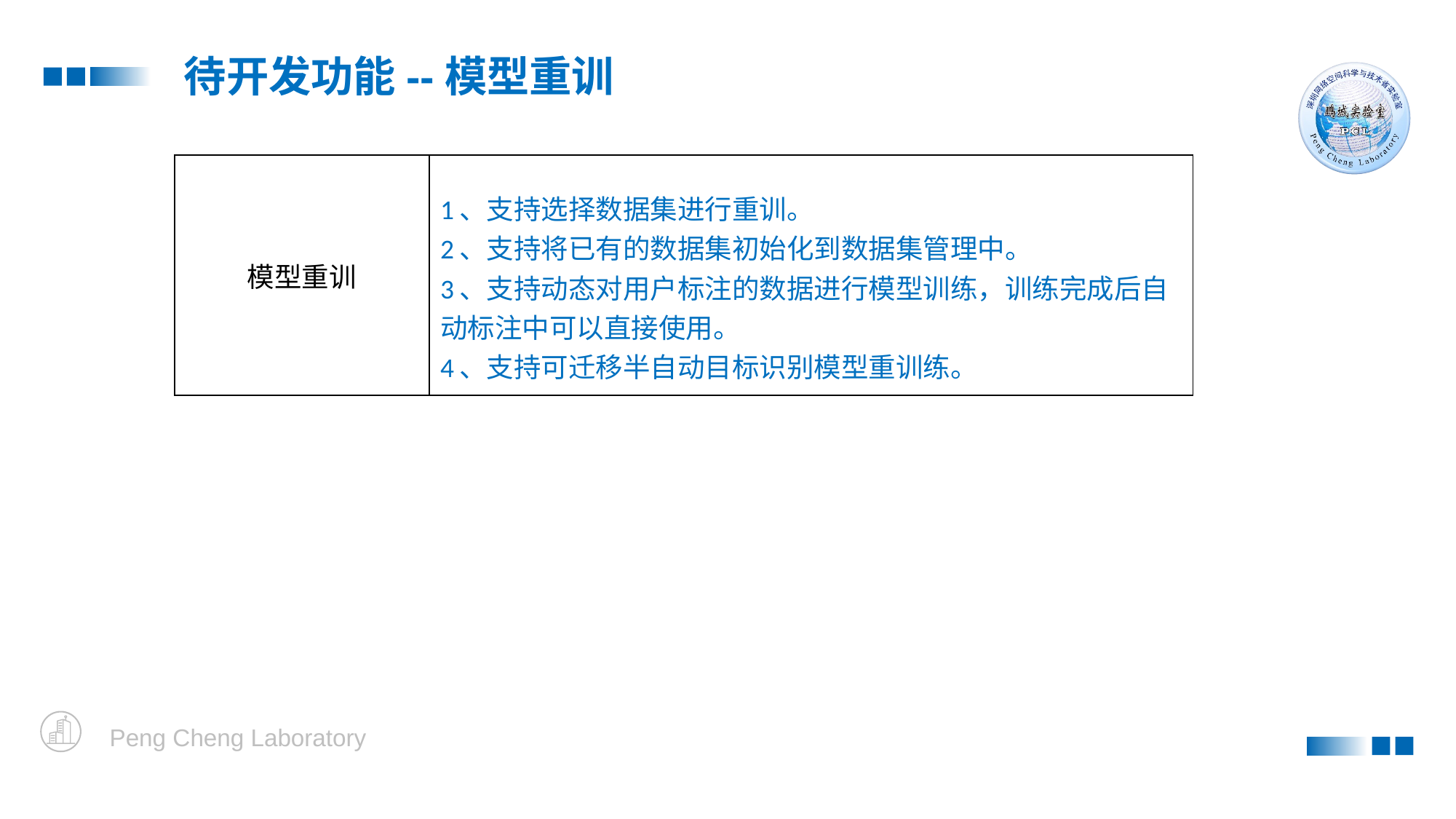

待开发功能--模型重训
| 模型重训 | 1、支持选择数据集进行重训。 2、支持将已有的数据集初始化到数据集管理中。 3、支持动态对用户标注的数据进行模型训练，训练完成后自动标注中可以直接使用。 4、支持可迁移半自动目标识别模型重训练。 |
| --- | --- |